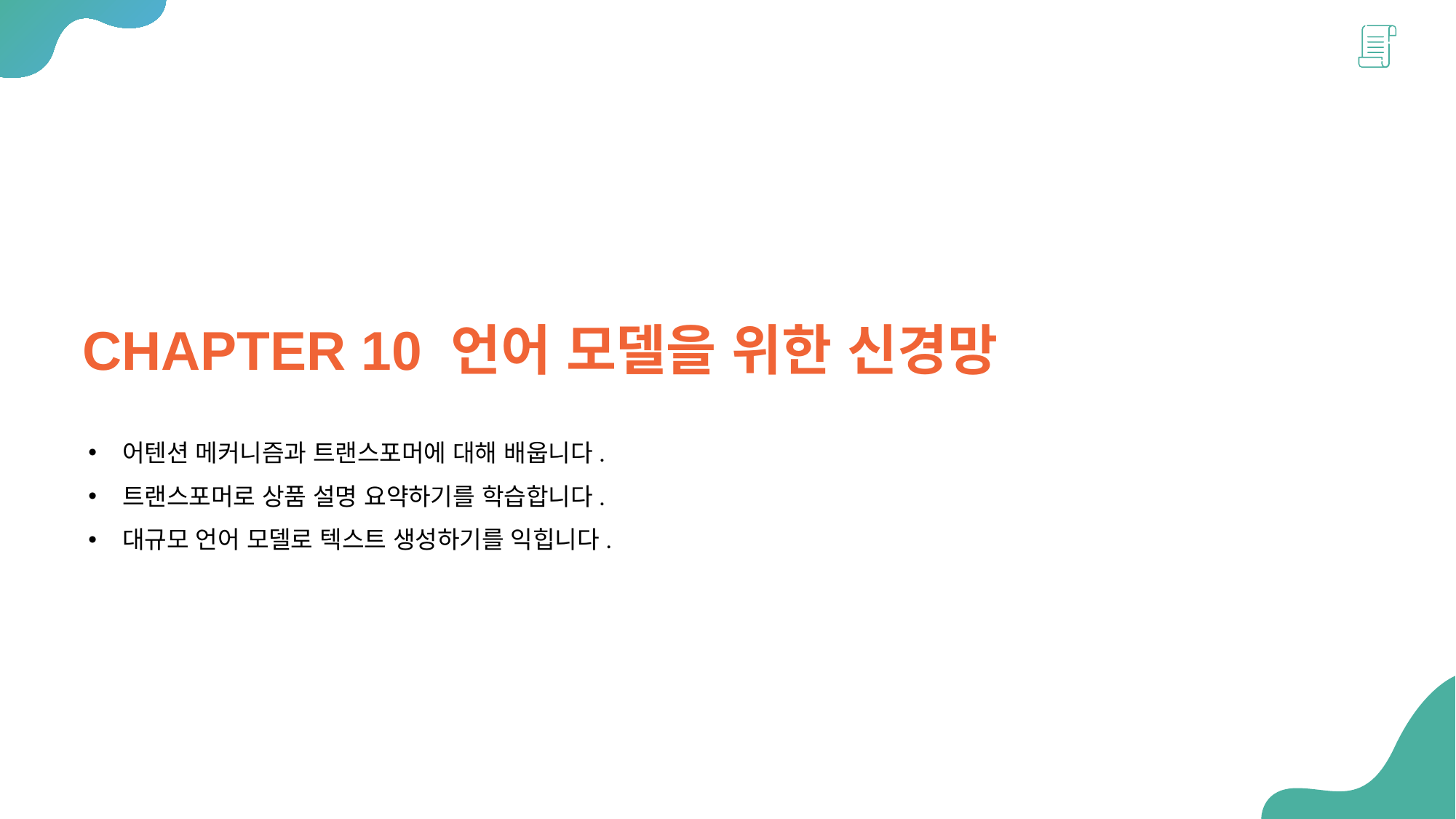

CHAPTER 10 언어 모델을 위한 신경망
어텐션 메커니즘과 트랜스포머에 대해 배웁니다.
트랜스포머로 상품 설명 요약하기를 학습합니다.
대규모 언어 모델로 텍스트 생성하기를 익힙니다.